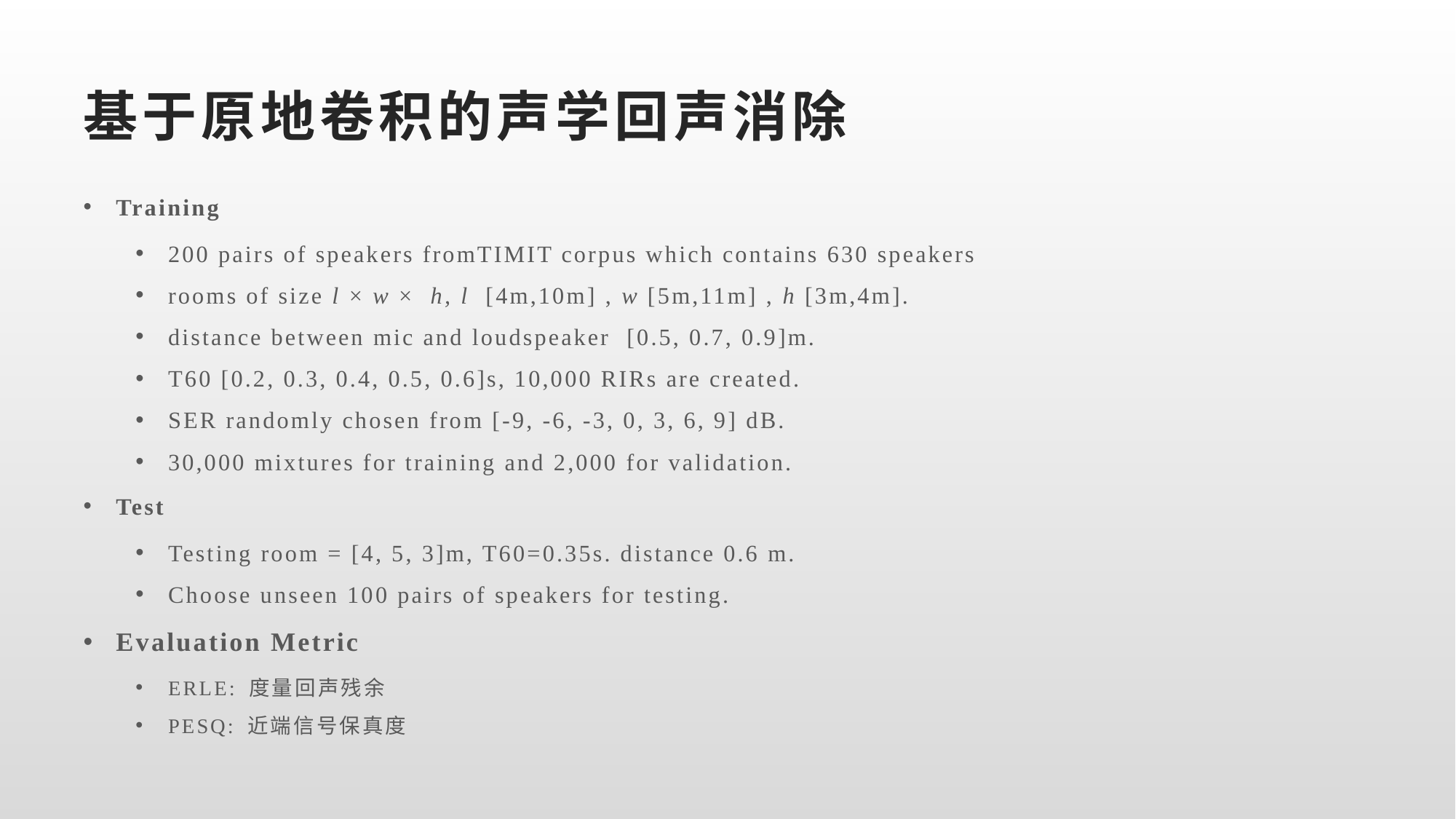

# 基于原地卷积的声学回声消除
Training
200 pairs of speakers fromTIMIT corpus which contains 630 speakers
rooms of size l × w ×  h, l  [4m,10m] , w [5m,11m] , h [3m,4m].
distance between mic and loudspeaker  [0.5, 0.7, 0.9]m.
T60 [0.2, 0.3, 0.4, 0.5, 0.6]s, 10,000 RIRs are created.
SER randomly chosen from [-9, -6, -3, 0, 3, 6, 9] dB.
30,000 mixtures for training and 2,000 for validation.
Test
Testing room = [4, 5, 3]m, T60=0.35s. distance 0.6 m.
Choose unseen 100 pairs of speakers for testing.
Evaluation Metric
ERLE: 度量回声残余
PESQ: 近端信号保真度